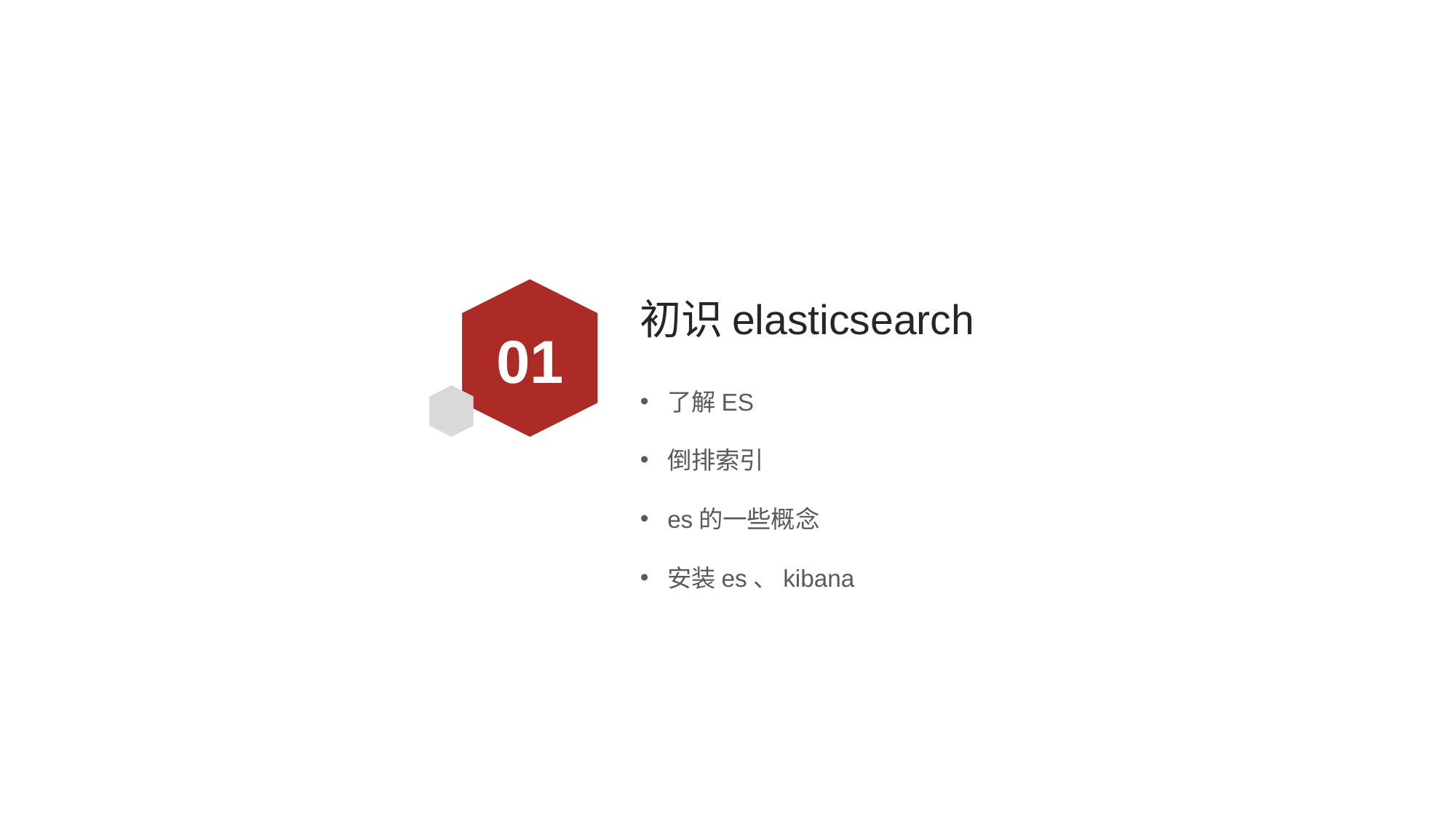

# 初识elasticsearch
01
了解ES
倒排索引
es的一些概念
安装es、kibana